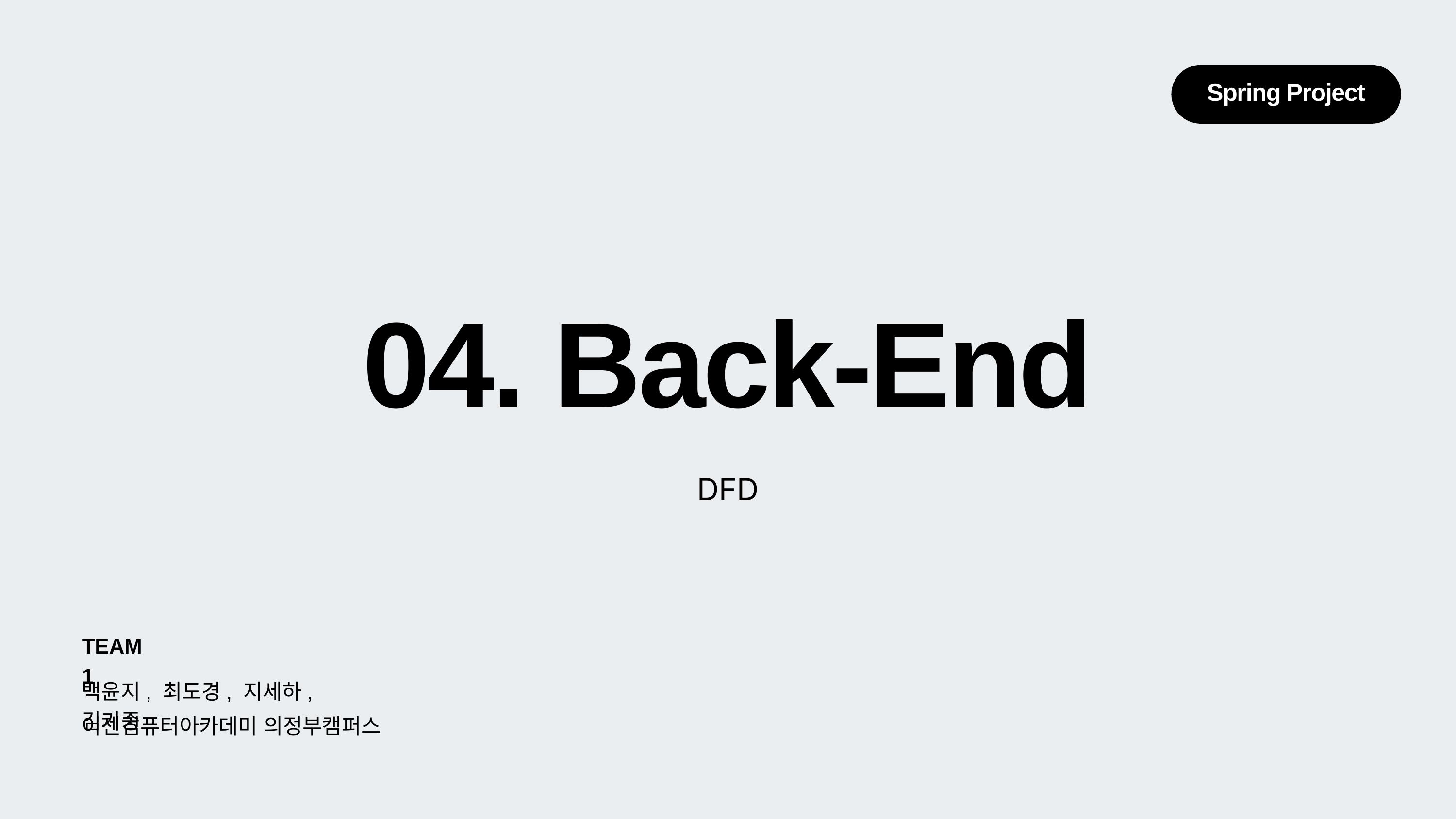

Spring Project
04. Back-End
DFD
TEAM 1
백윤지, 최도경, 지세하, 김기중
이젠컴퓨터아카데미 의정부캠퍼스